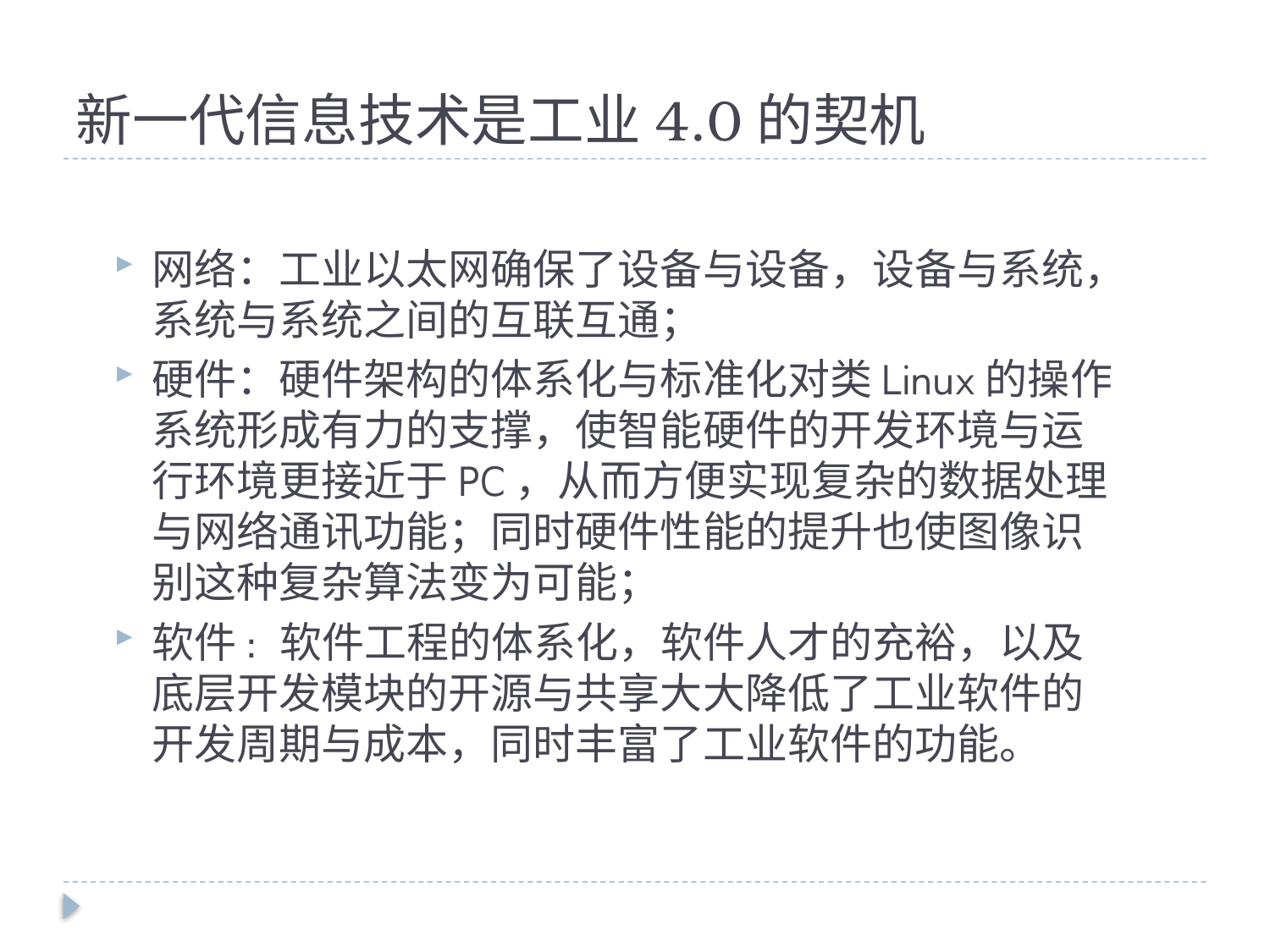

# 新一代信息技术是工业4.0的契机
网络：工业以太网确保了设备与设备，设备与系统，系统与系统之间的互联互通；
硬件：硬件架构的体系化与标准化对类Linux的操作系统形成有力的支撑，使智能硬件的开发环境与运行环境更接近于PC，从而方便实现复杂的数据处理与网络通讯功能；同时硬件性能的提升也使图像识别这种复杂算法变为可能；
软件: 软件工程的体系化，软件人才的充裕，以及底层开发模块的开源与共享大大降低了工业软件的开发周期与成本，同时丰富了工业软件的功能。